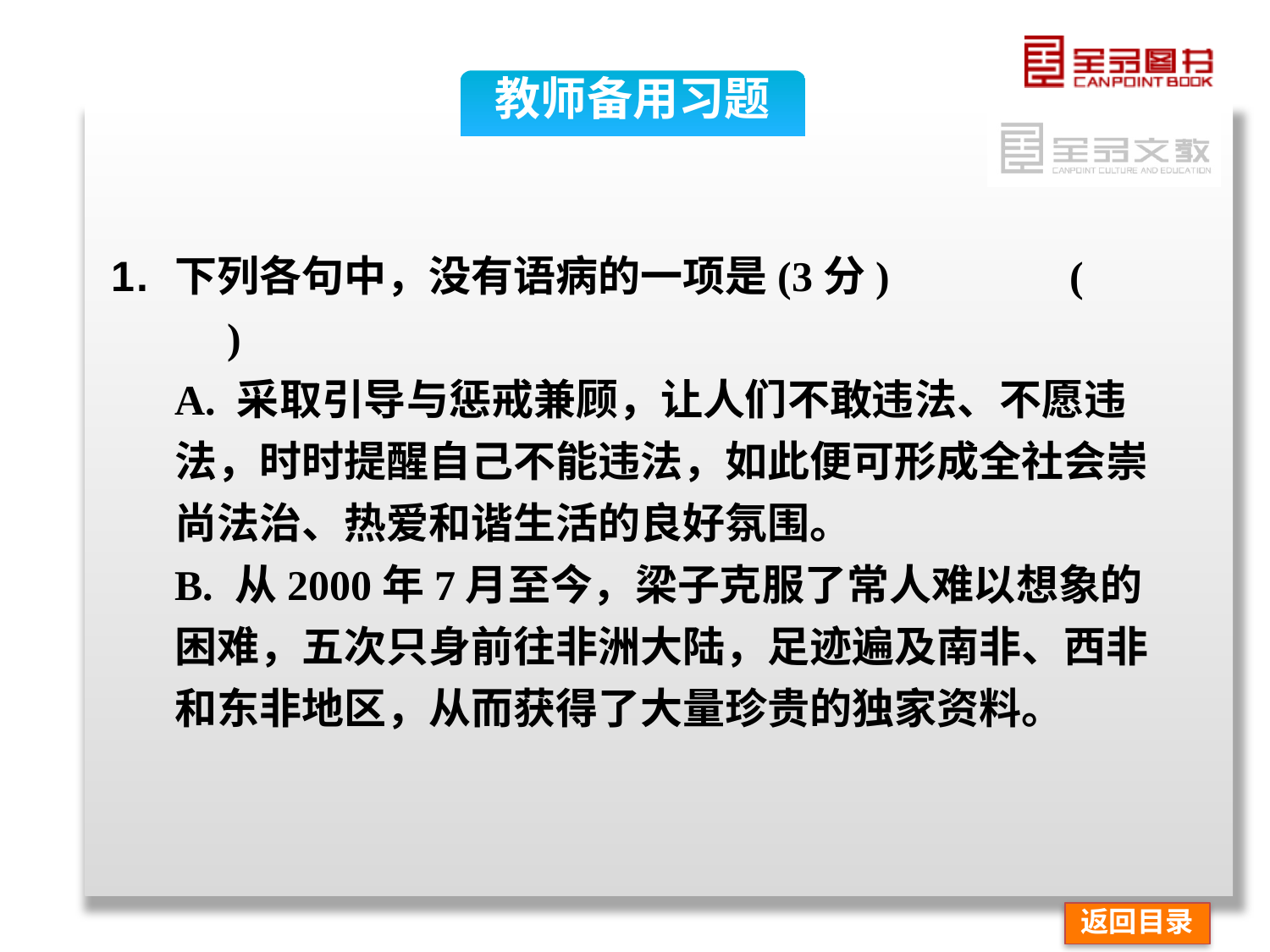

教师备用习题
下列各句中，没有语病的一项是(3分)                 (　　)
      A. 采取引导与惩戒兼顾，让人们不敢违法、不愿违法，时时提醒自己不能违法，如此便可形成全社会崇尚法治、热爱和谐生活的良好氛围。
      B. 从2000年7月至今，梁子克服了常人难以想象的困难，五次只身前往非洲大陆，足迹遍及南非、西非和东非地区，从而获得了大量珍贵的独家资料。

返回目录